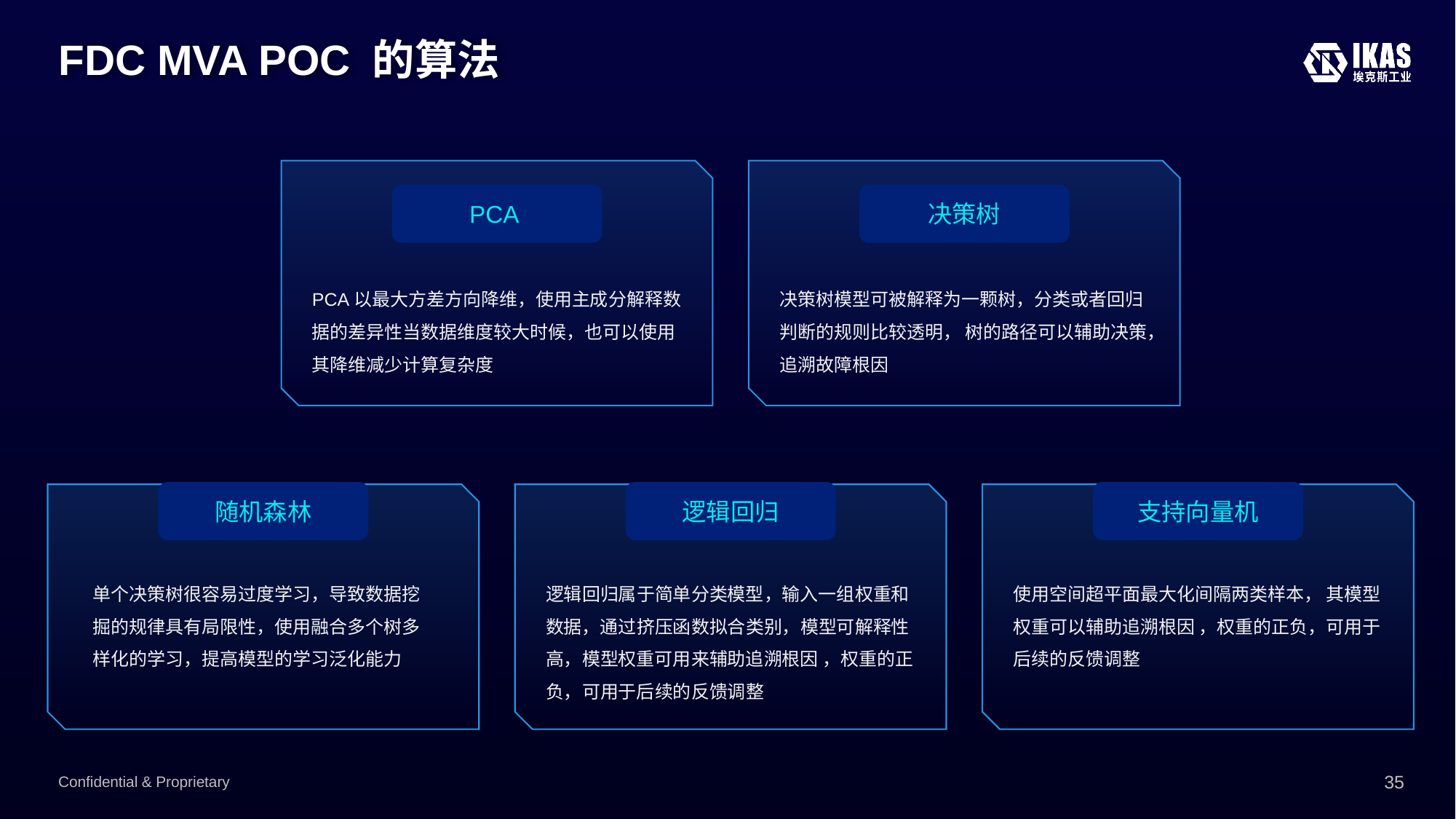

# FDC MVA POC 的算法

PCA
决策树
PCA以最大方差方向降维，使用主成分解释数据的差异性当数据维度较大时候，也可以使用其降维减少计算复杂度
决策树模型可被解释为一颗树，分类或者回归判断的规则比较透明， 树的路径可以辅助决策，追溯故障根因

随机森林
逻辑回归
支持向量机
单个决策树很容易过度学习，导致数据挖掘的规律具有局限性，使用融合多个树多样化的学习，提高模型的学习泛化能力
逻辑回归属于简单分类模型，输入一组权重和数据，通过挤压函数拟合类别，模型可解释性高，模型权重可用来辅助追溯根因 ，权重的正负，可用于后续的反馈调整
使用空间超平面最大化间隔两类样本， 其模型权重可以辅助追溯根因 ，权重的正负，可用于后续的反馈调整